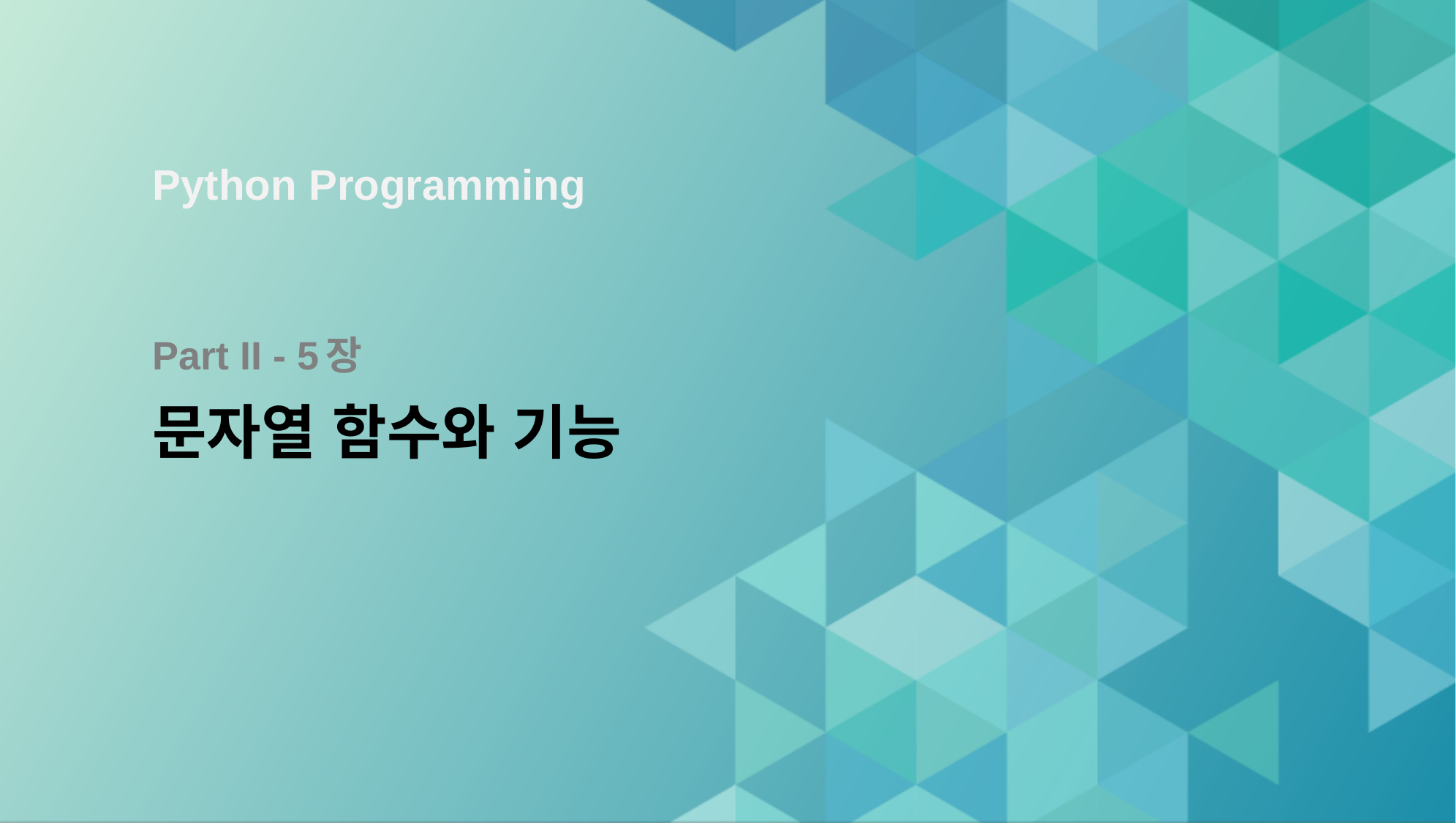

# Part II - 5장 문자열 함수와 기능